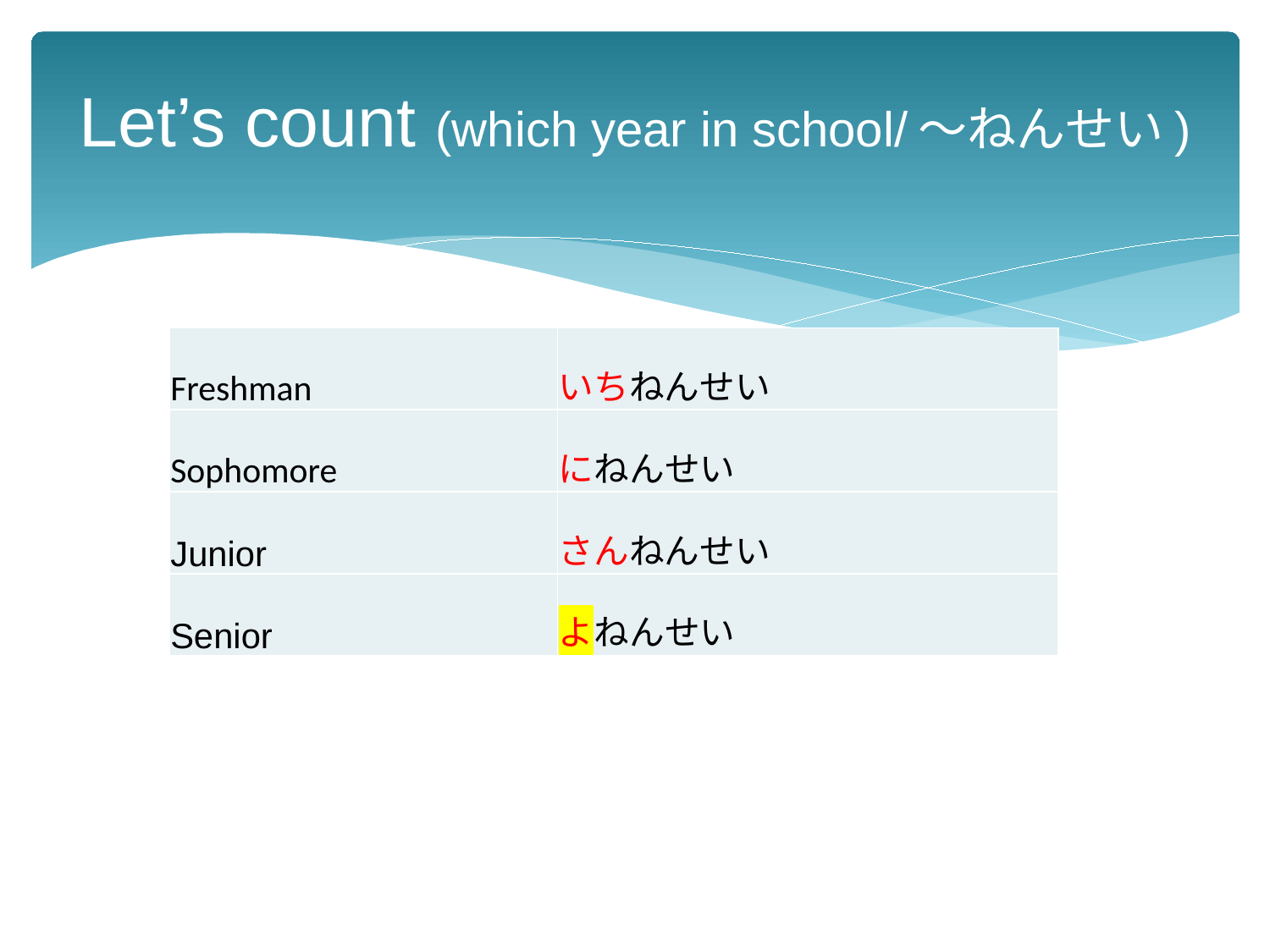

# Let’s count (which year in school/～ねんせい)
| Freshman | いちねんせい |
| --- | --- |
| Sophomore | にねんせい |
| Junior | さんねんせい |
| Senior | よねんせい |